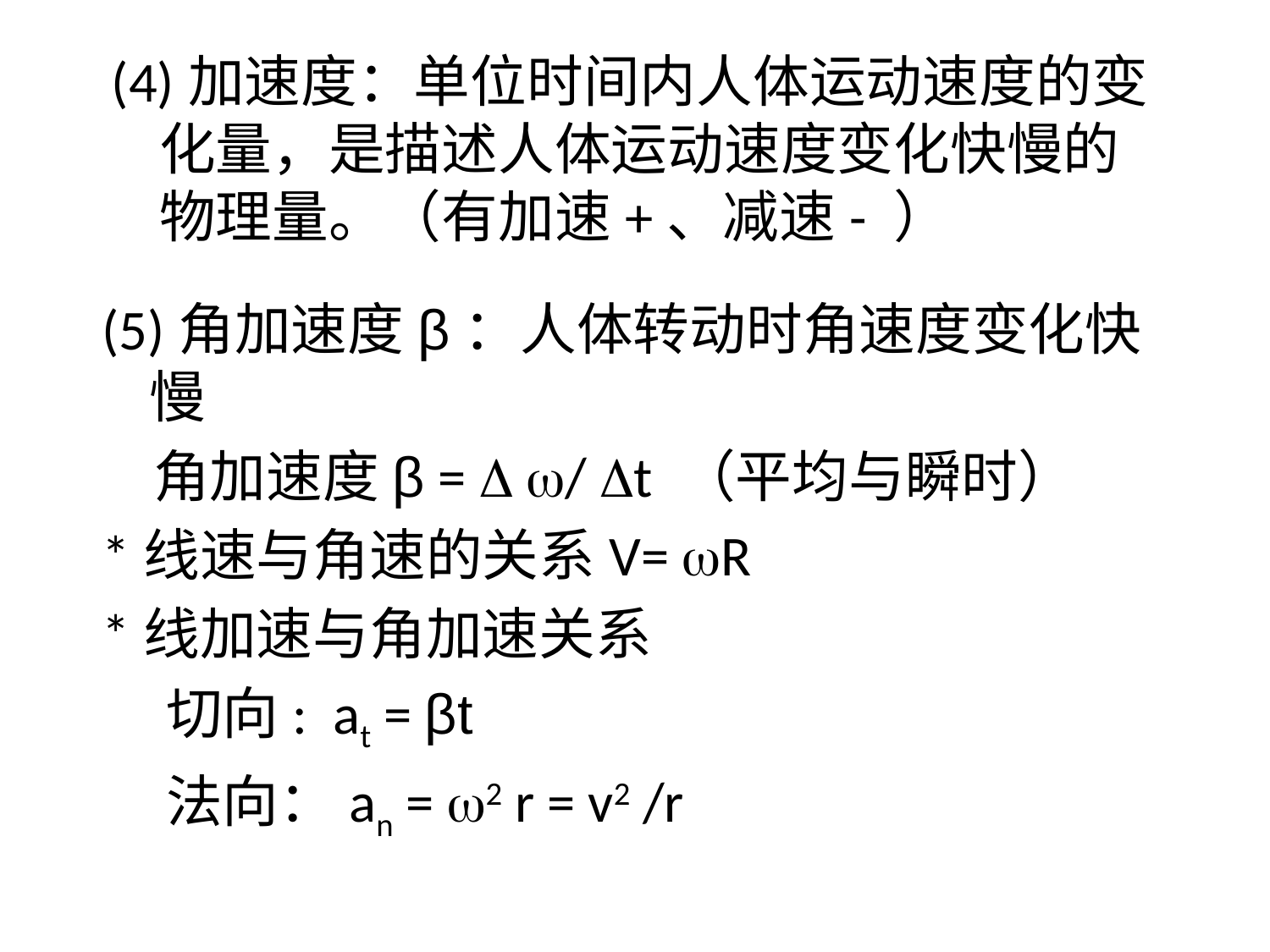

(4)加速度：单位时间内人体运动速度的变化量，是描述人体运动速度变化快慢的物理量。（有加速+、减速- ）

(5)角加速度β：人体转动时角速度变化快慢
   角加速度β = Δ ω/ Δt （平均与瞬时）
*线速与角速的关系V= ωR
*线加速与角加速关系
    切向:  at = βt
    法向：an = ω2 r = v2 /r